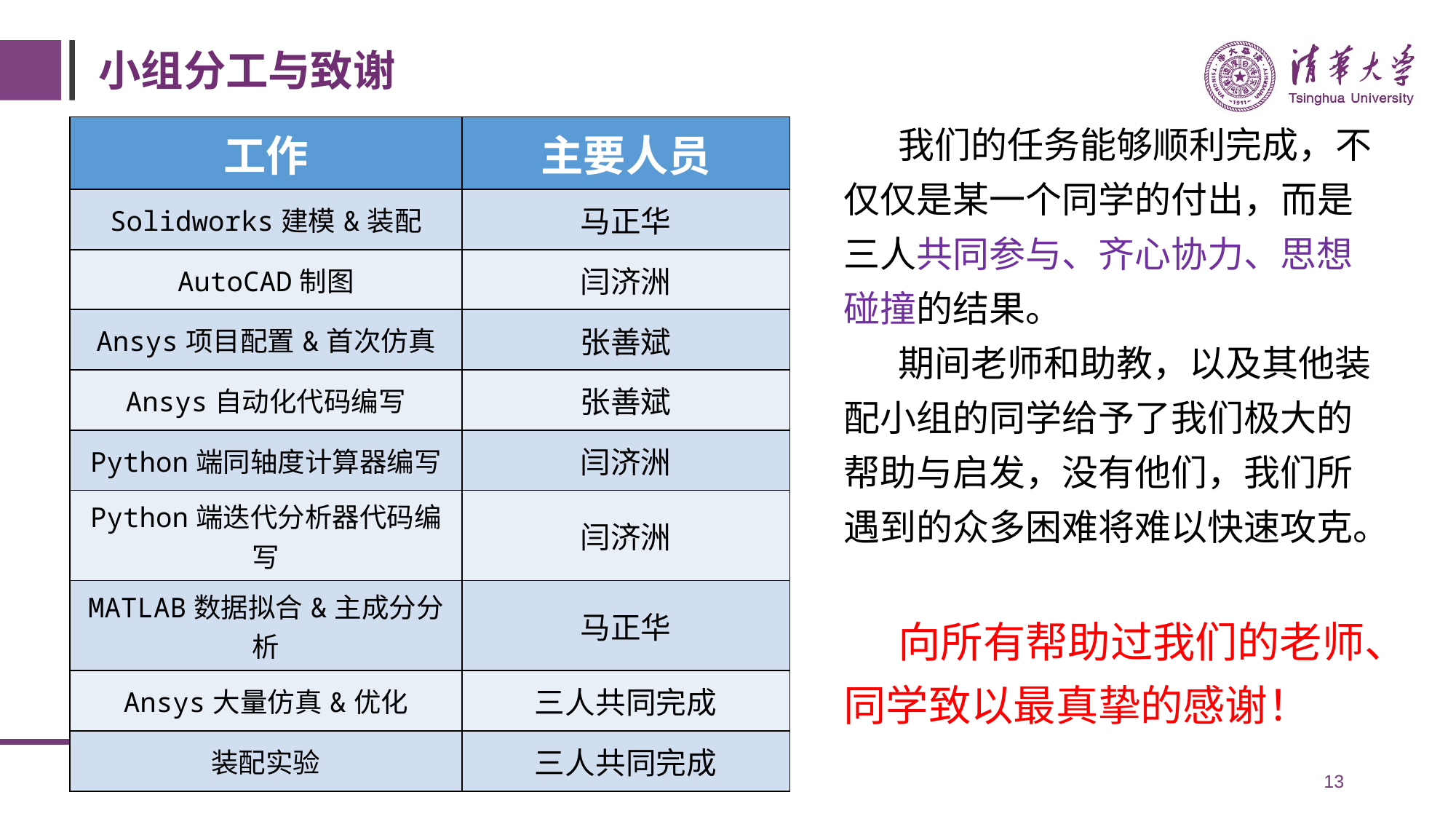

# 小组分工与致谢
我们的任务能够顺利完成，不仅仅是某一个同学的付出，而是三人共同参与、齐心协力、思想碰撞的结果。
期间老师和助教，以及其他装配小组的同学给予了我们极大的帮助与启发，没有他们，我们所遇到的众多困难将难以快速攻克。

向所有帮助过我们的老师、同学致以最真挚的感谢！
| 工作 | 主要人员 |
| --- | --- |
| Solidworks建模&装配 | 马正华 |
| AutoCAD制图 | 闫济洲 |
| Ansys项目配置&首次仿真 | 张善斌 |
| Ansys自动化代码编写 | 张善斌 |
| Python端同轴度计算器编写 | 闫济洲 |
| Python端迭代分析器代码编写 | 闫济洲 |
| MATLAB数据拟合&主成分分析 | 马正华 |
| Ansys大量仿真&优化 | 三人共同完成 |
| 装配实验 | 三人共同完成 |